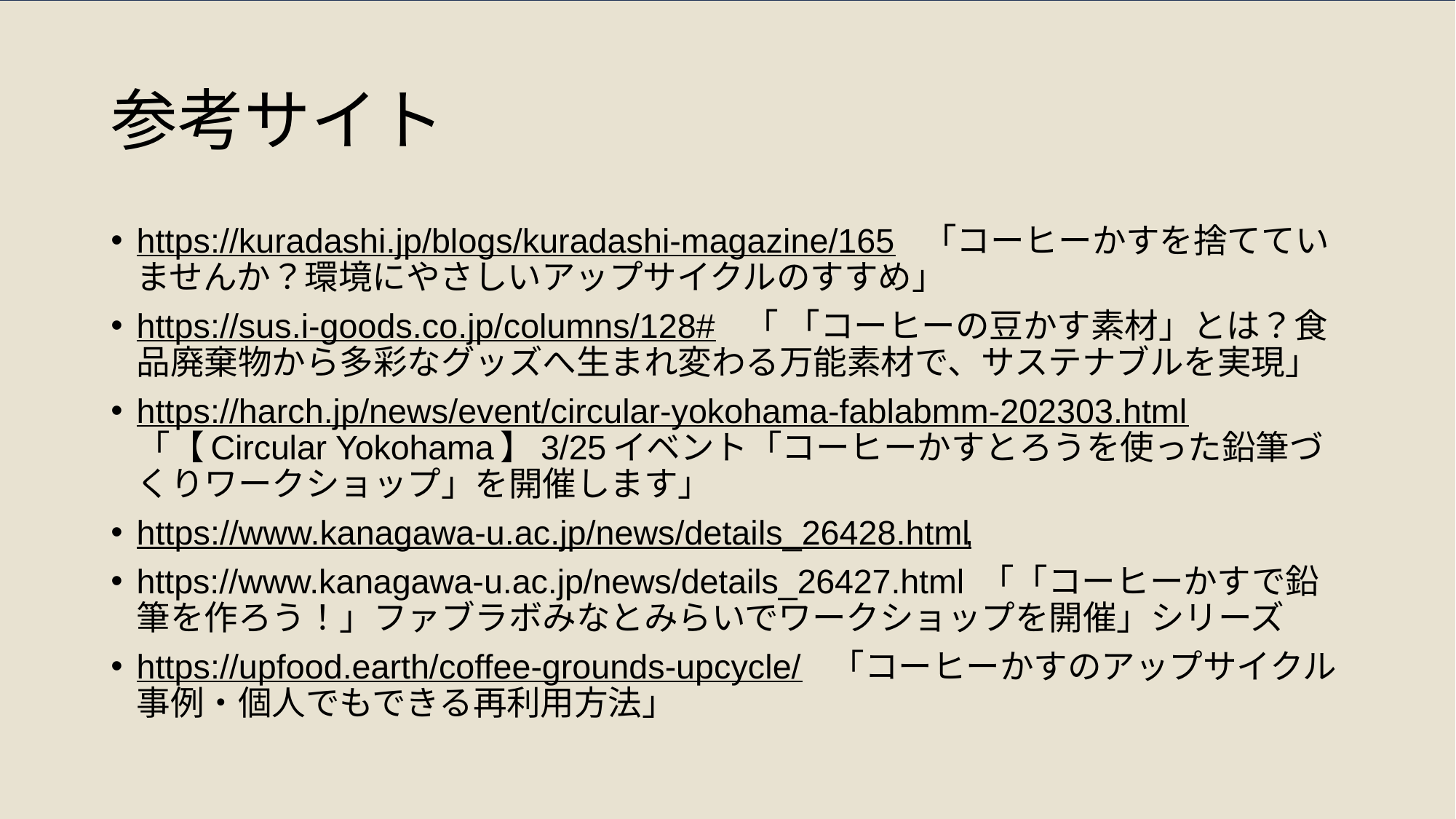

# 参考サイト
https://kuradashi.jp/blogs/kuradashi-magazine/165　「コーヒーかすを捨てていませんか？環境にやさしいアップサイクルのすすめ」
https://sus.i-goods.co.jp/columns/128#　「 「コーヒーの豆かす素材」とは？食品廃棄物から多彩なグッズへ生まれ変わる万能素材で、サステナブルを実現」
https://harch.jp/news/event/circular-yokohama-fablabmm-202303.html「【Circular Yokohama】3/25イベント「コーヒーかすとろうを使った鉛筆づくりワークショップ」を開催します」
https://www.kanagawa-u.ac.jp/news/details_26428.html,
https://www.kanagawa-u.ac.jp/news/details_26427.html 「「コーヒーかすで鉛筆を作ろう！」ファブラボみなとみらいでワークショップを開催」シリーズ
https://upfood.earth/coffee-grounds-upcycle/　「コーヒーかすのアップサイクル事例・個人でもできる再利用方法」